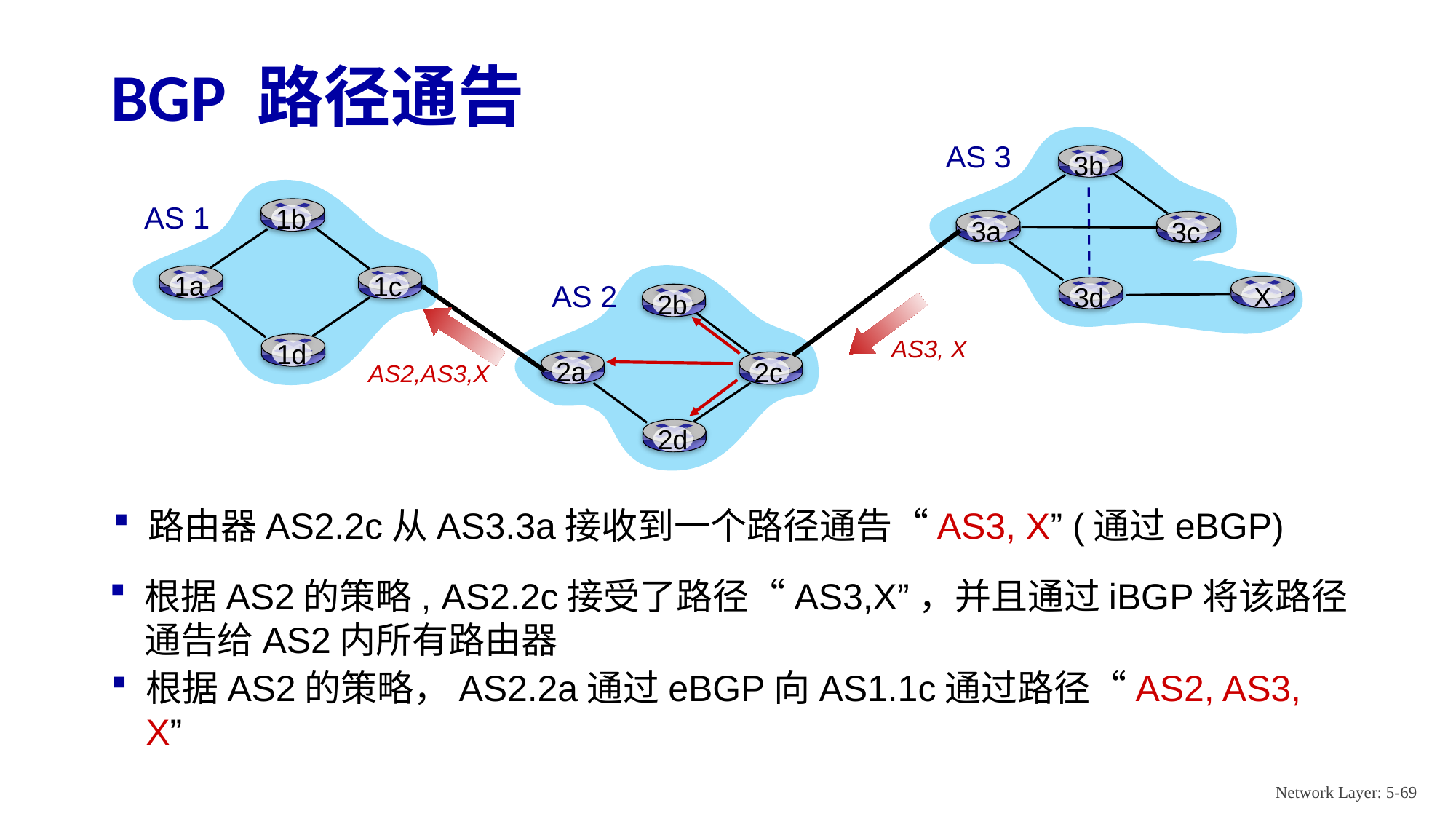

# BGP 路径通告

AS 3
3b

3a

3c

3d

1b

1a

1c

1d

AS 1

2b

2a

2c

2d

AS 2

  X

AS3, X

AS2,AS3,X
路由器AS2.2c从AS3.3a接收到一个路径通告“AS3, X” (通过eBGP)
根据AS2的策略, AS2.2c接受了路径“AS3,X”，并且通过iBGP将该路径通告给AS2内所有路由器

根据AS2的策略，AS2.2a通过eBGP向AS1.1c通过路径“AS2, AS3, X”
Network Layer: 5-69